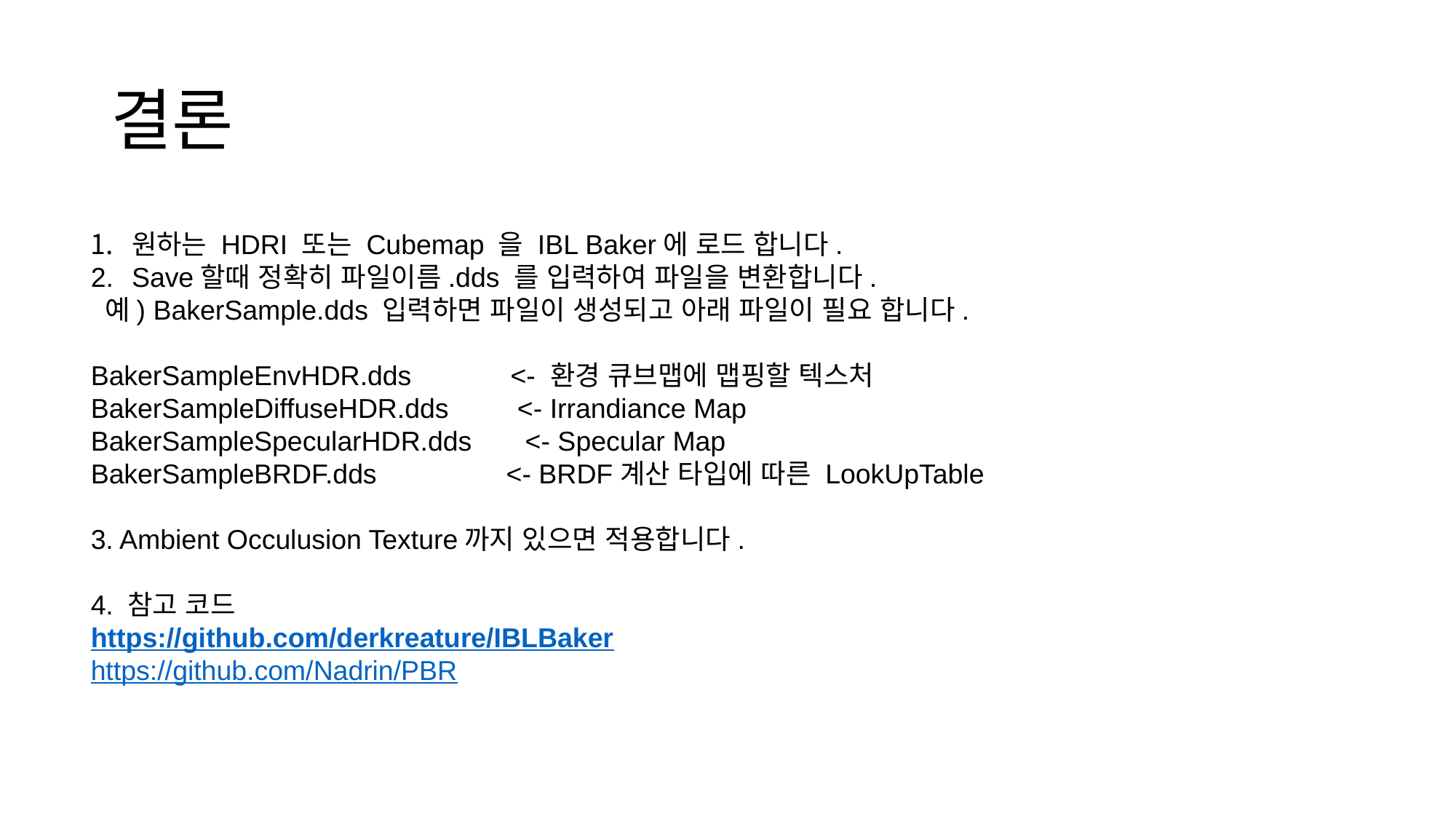

# 결론
원하는 HDRI 또는 Cubemap 을 IBL Baker에 로드 합니다.
Save할때 정확히 파일이름.dds 를 입력하여 파일을 변환합니다.
 예) BakerSample.dds 입력하면 파일이 생성되고 아래 파일이 필요 합니다.

BakerSampleEnvHDR.dds             <- 환경 큐브맵에 맵핑할 텍스처
BakerSampleDiffuseHDR.dds         <- Irrandiance Map
BakerSampleSpecularHDR.dds       <- Specular Map
BakerSampleBRDF.dds                 <- BRDF계산 타입에 따른 LookUpTable

3. Ambient Occulusion Texture까지 있으면 적용합니다.

4. 참고 코드
https://github.com/derkreature/IBLBaker
https://github.com/Nadrin/PBR